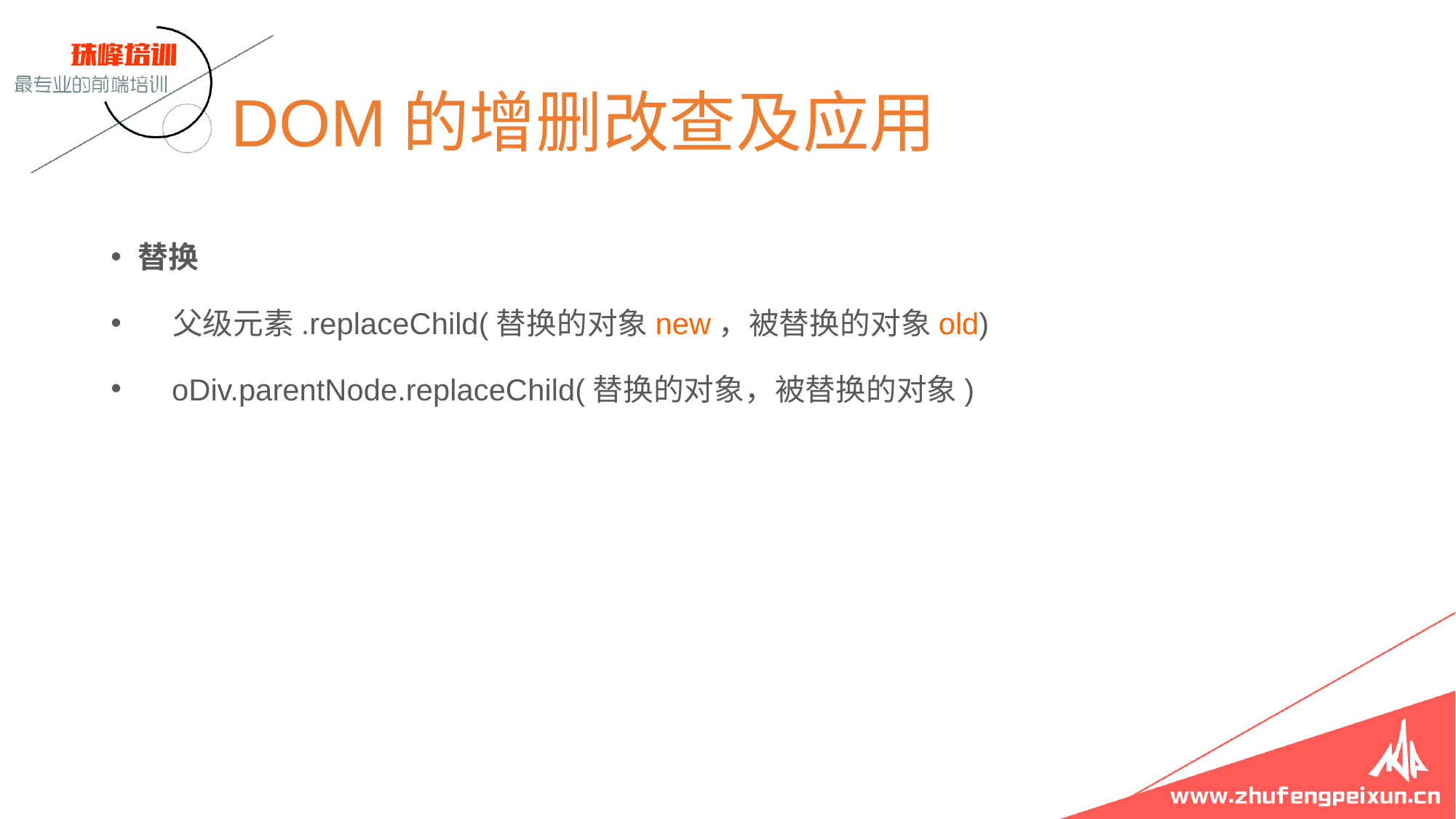

# DOM的增删改查及应用
替换
    父级元素.replaceChild(替换的对象new，被替换的对象old)
    oDiv.parentNode.replaceChild(替换的对象，被替换的对象)